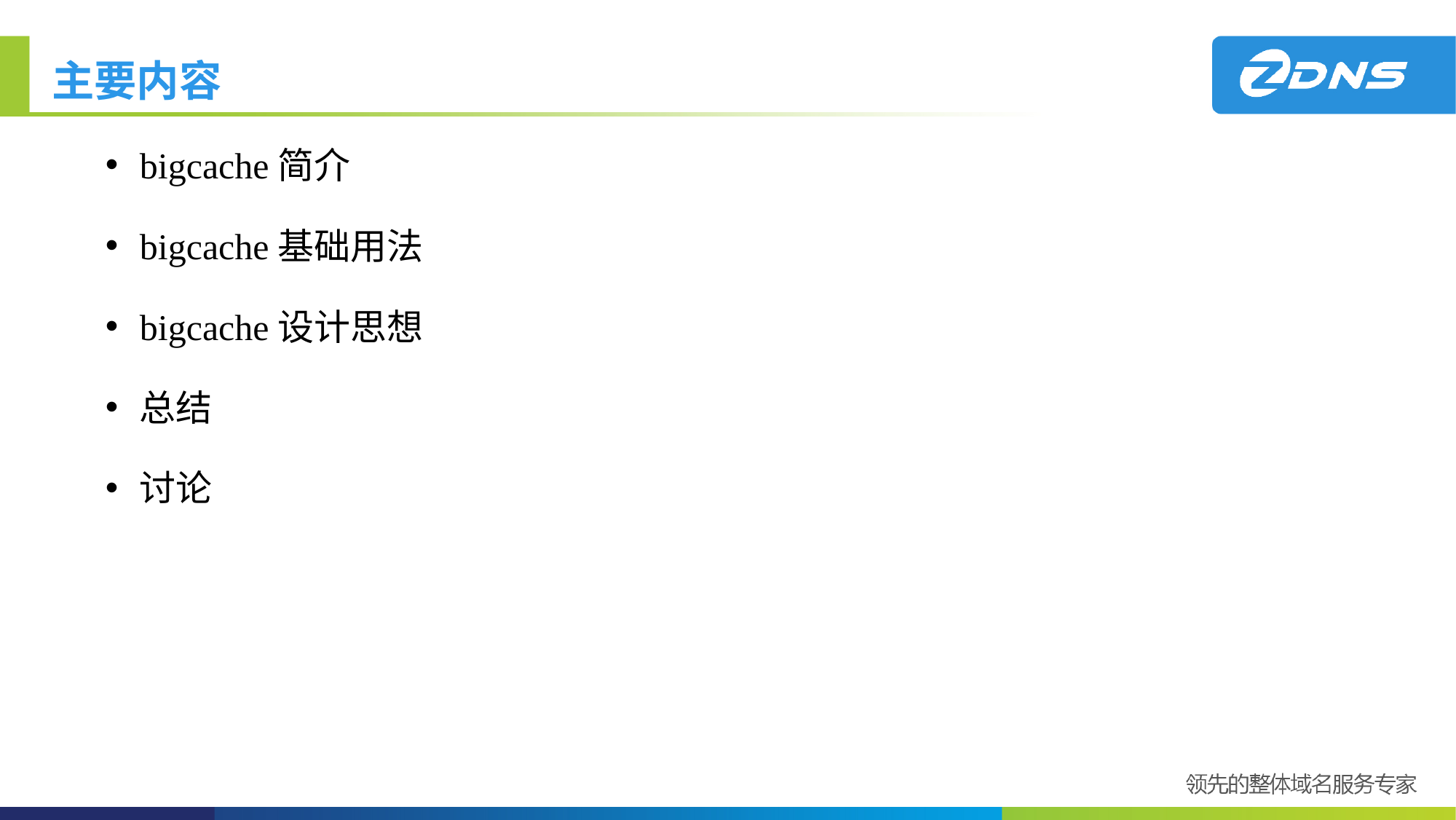

# 主要内容
bigcache简介
bigcache基础用法
bigcache设计思想
总结
讨论